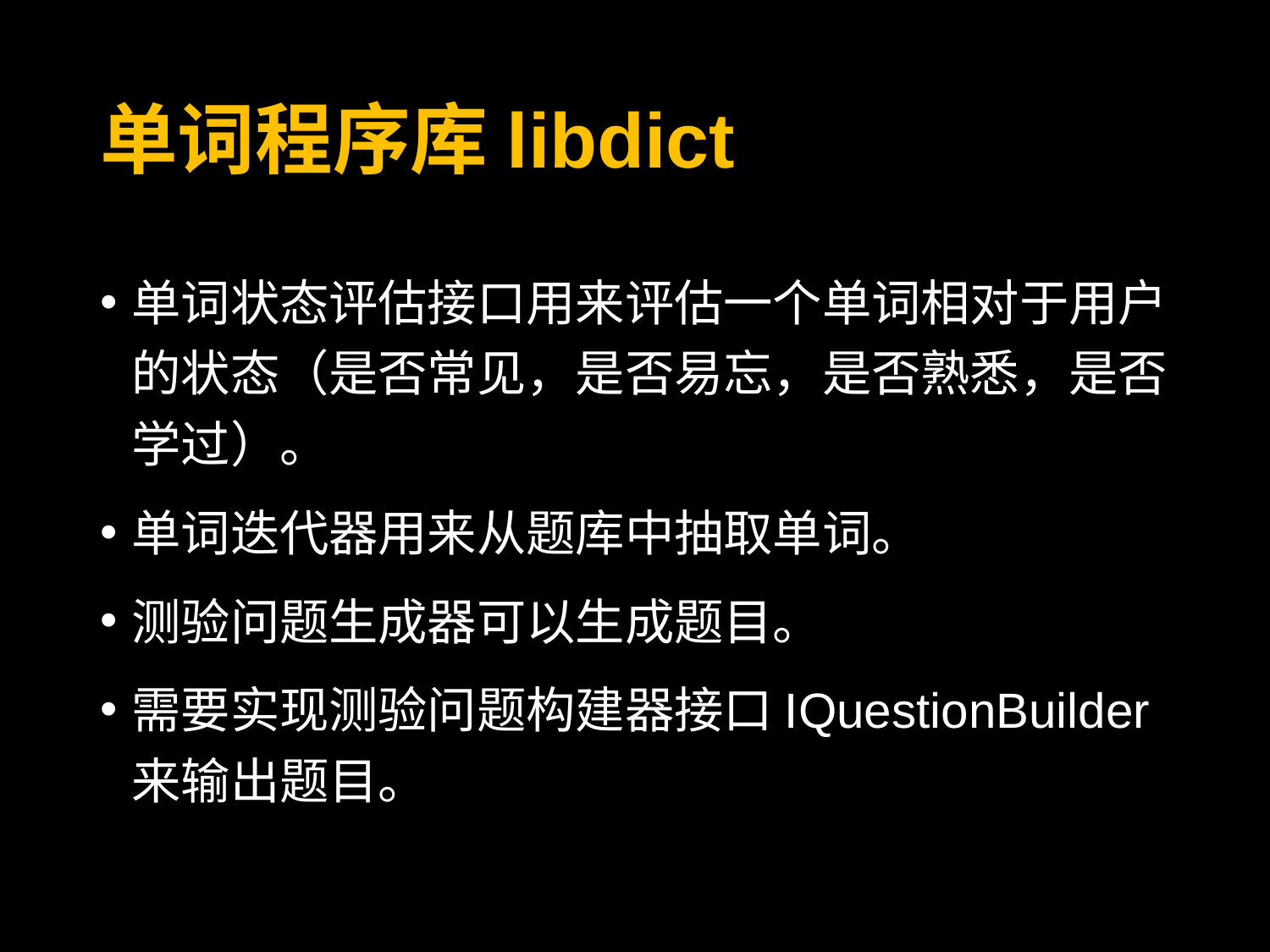

# 单词程序库libdict
单词状态评估接口用来评估一个单词相对于用户的状态（是否常见，是否易忘，是否熟悉，是否学过）。
单词迭代器用来从题库中抽取单词。
测验问题生成器可以生成题目。
需要实现测验问题构建器接口IQuestionBuilder来输出题目。